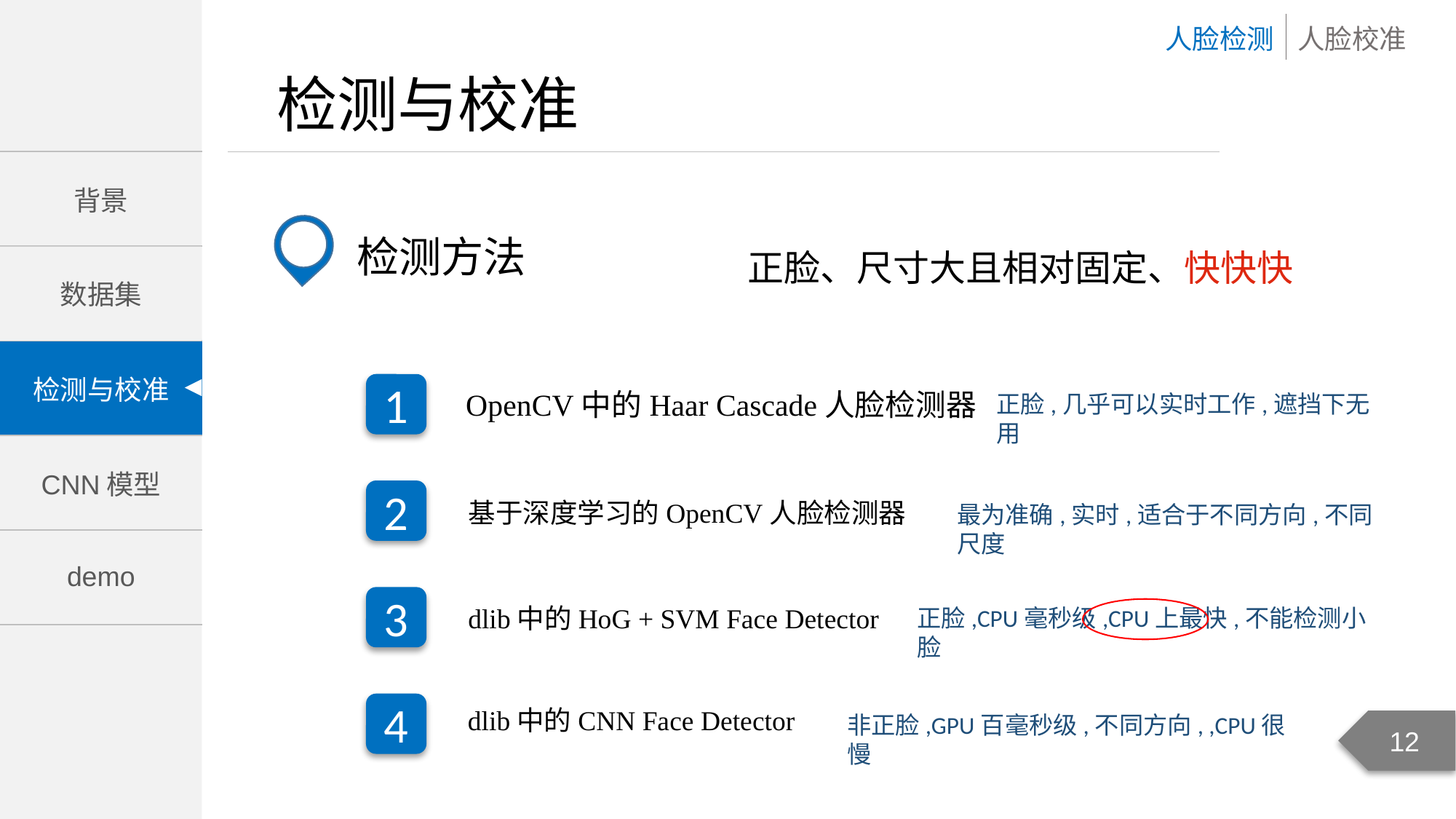

检测方法
正脸、尺寸大且相对固定、快快快
1
OpenCV中的Haar Cascade人脸检测器
正脸,几乎可以实时工作,遮挡下无用
2
基于深度学习的OpenCV人脸检测器
最为准确,实时,适合于不同方向,不同尺度
3
dlib中的HoG + SVM Face Detector
正脸,CPU毫秒级,CPU上最快,不能检测小脸

4
dlib中的CNN Face Detector
非正脸,GPU百毫秒级,不同方向, ,CPU很慢